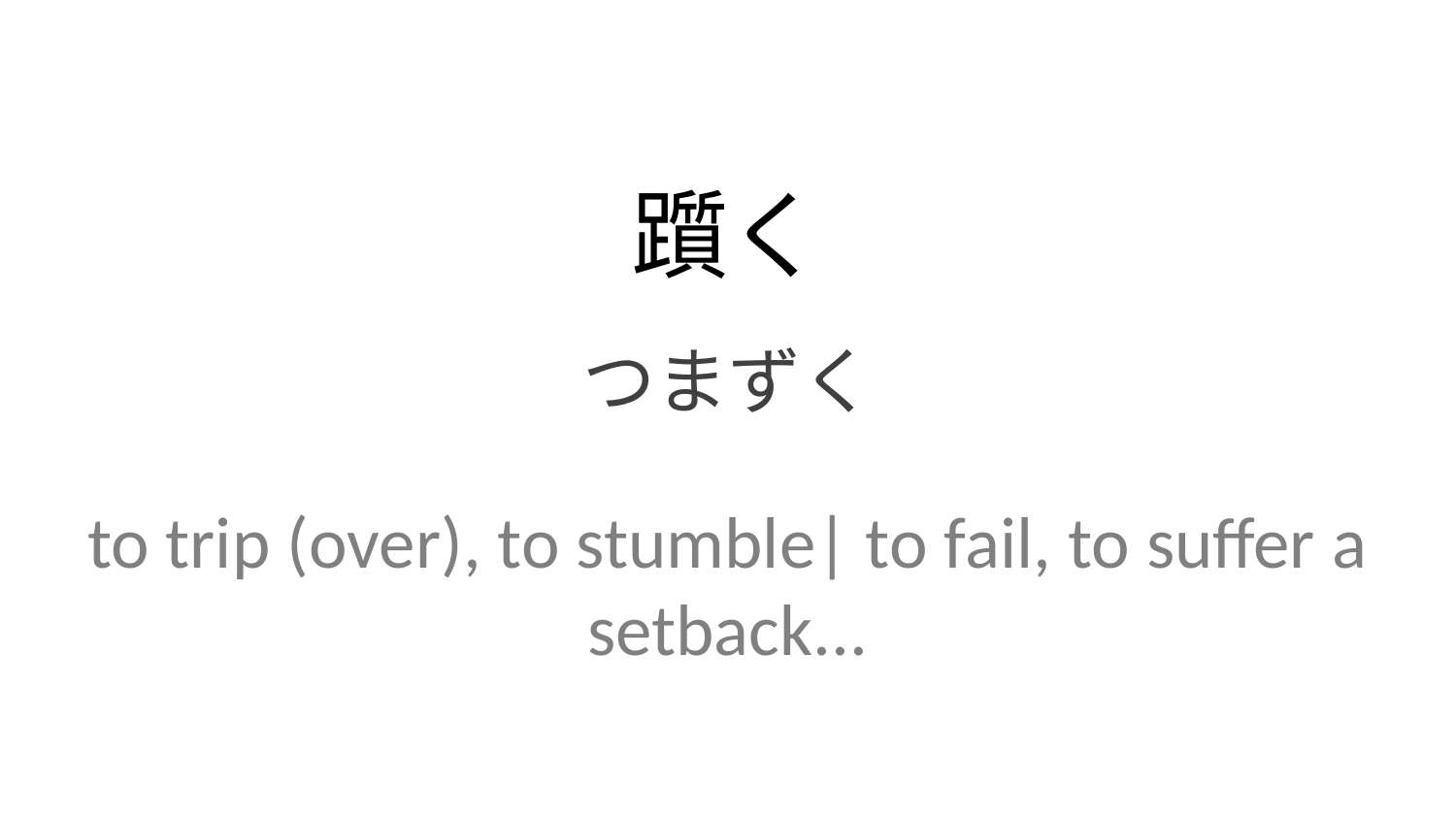

躓く

つまずく
to trip (over), to stumble| to fail, to suffer a setback...